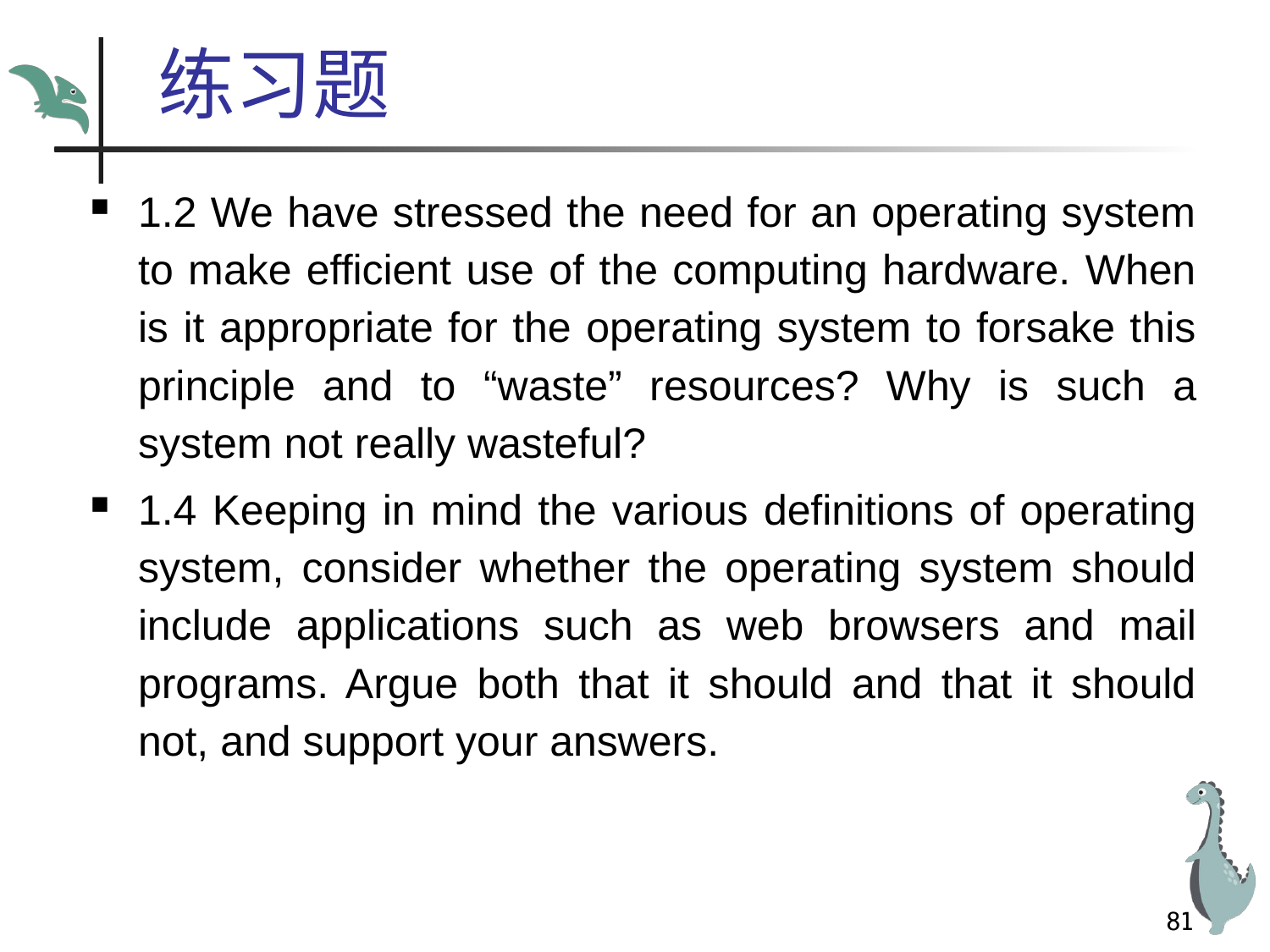

# 练习题
1.2 We have stressed the need for an operating system to make efficient use of the computing hardware. When is it appropriate for the operating system to forsake this principle and to “waste” resources? Why is such a system not really wasteful?
1.4 Keeping in mind the various definitions of operating system, consider whether the operating system should include applications such as web browsers and mail programs. Argue both that it should and that it should not, and support your answers.

81